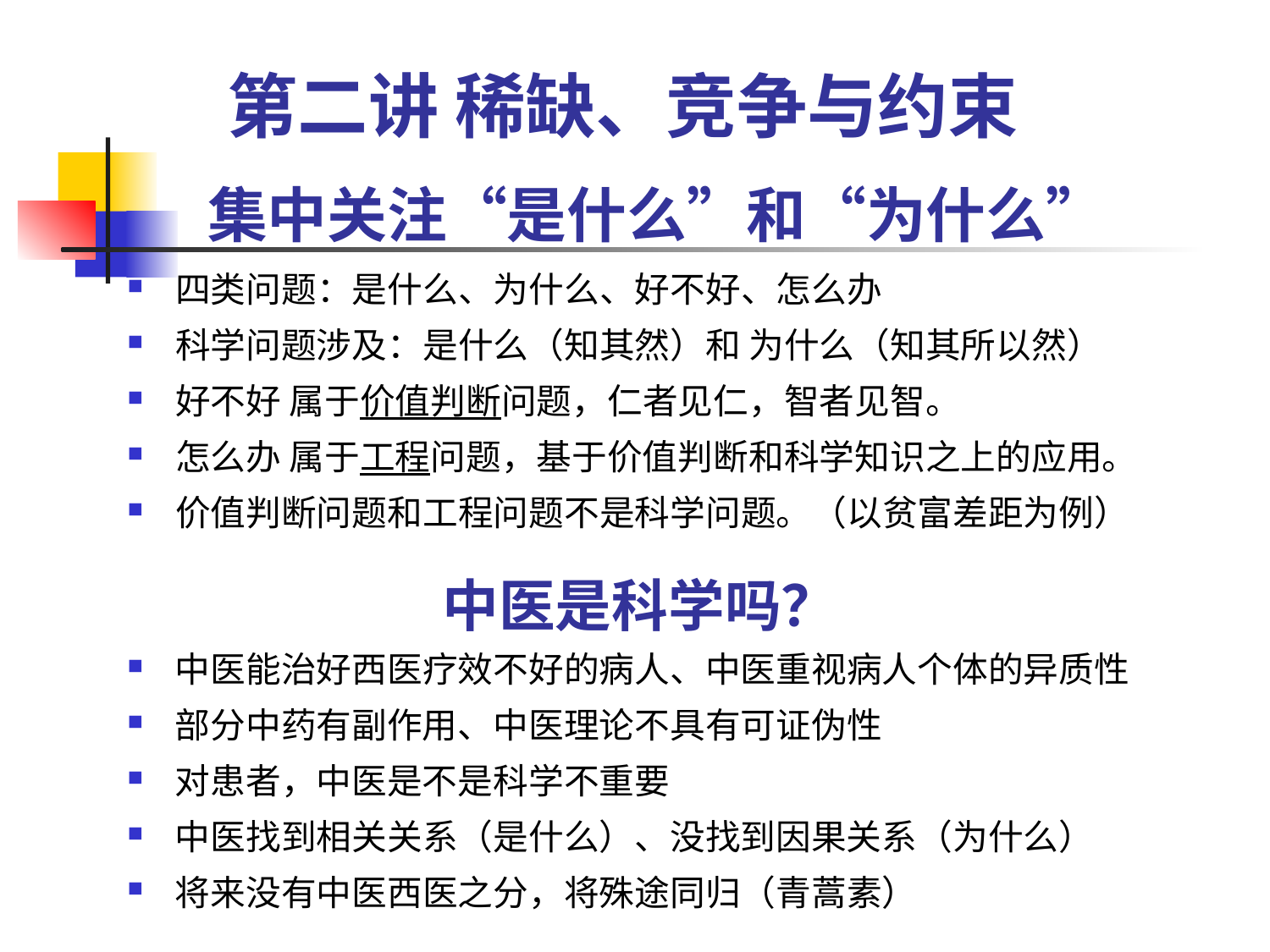

第二讲 稀缺、竞争与约束
# 集中关注“是什么”和“为什么”
四类问题：是什么、为什么、好不好、怎么办
科学问题涉及：是什么（知其然）和 为什么（知其所以然）
好不好 属于价值判断问题，仁者见仁，智者见智。
怎么办 属于工程问题，基于价值判断和科学知识之上的应用。
价值判断问题和工程问题不是科学问题。（以贫富差距为例）
中医是科学吗？
中医能治好西医疗效不好的病人、中医重视病人个体的异质性
部分中药有副作用、中医理论不具有可证伪性
对患者，中医是不是科学不重要
中医找到相关关系（是什么）、没找到因果关系（为什么）
将来没有中医西医之分，将殊途同归（青蒿素）